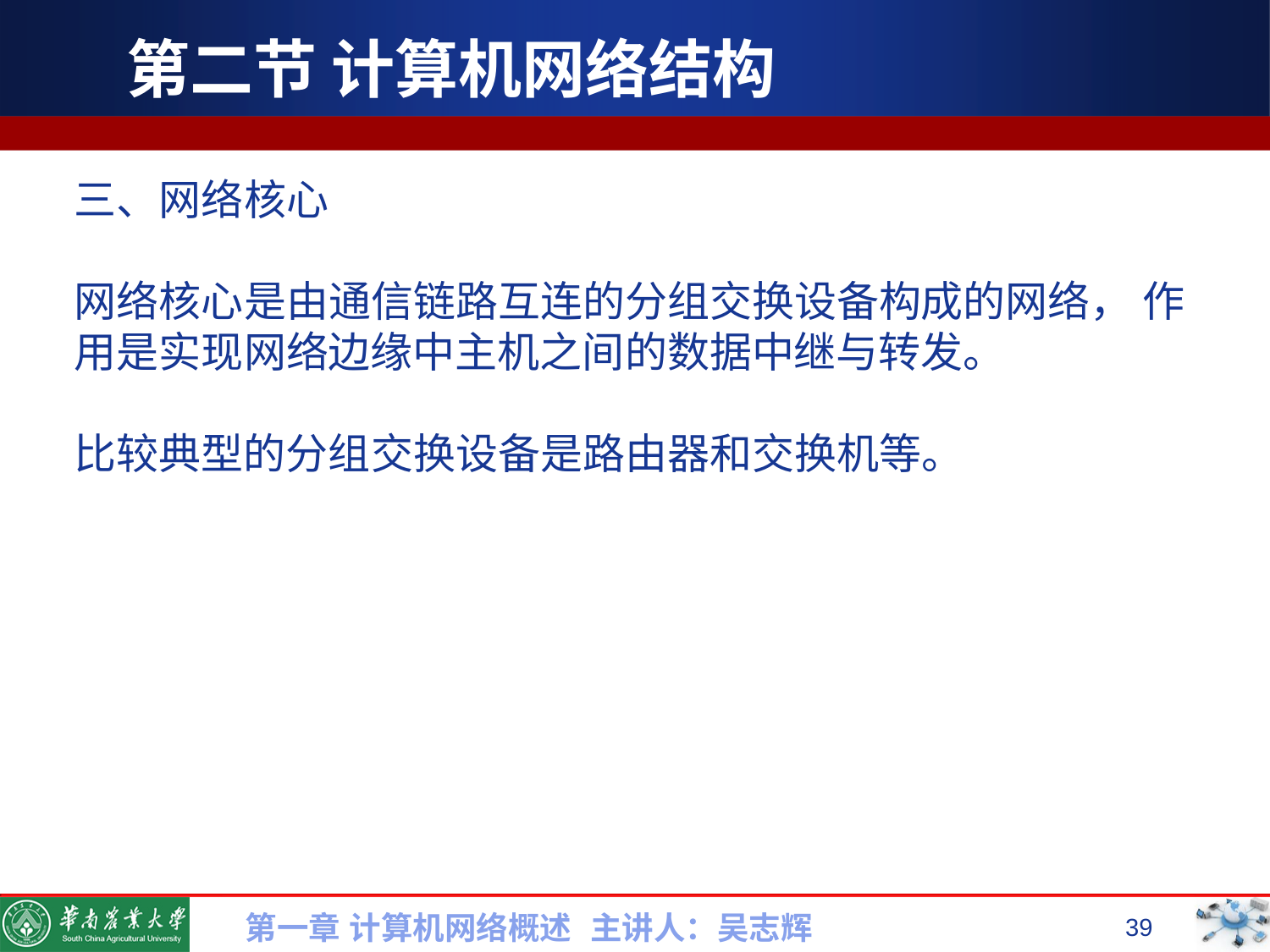

# 第二节 计算机网络结构
三、网络核心

网络核心是由通信链路互连的分组交换设备构成的网络， 作用是实现网络边缘中主机之间的数据中继与转发。

比较典型的分组交换设备是路由器和交换机等。
第一章 计算机网络概述  主讲人：吴志辉
39